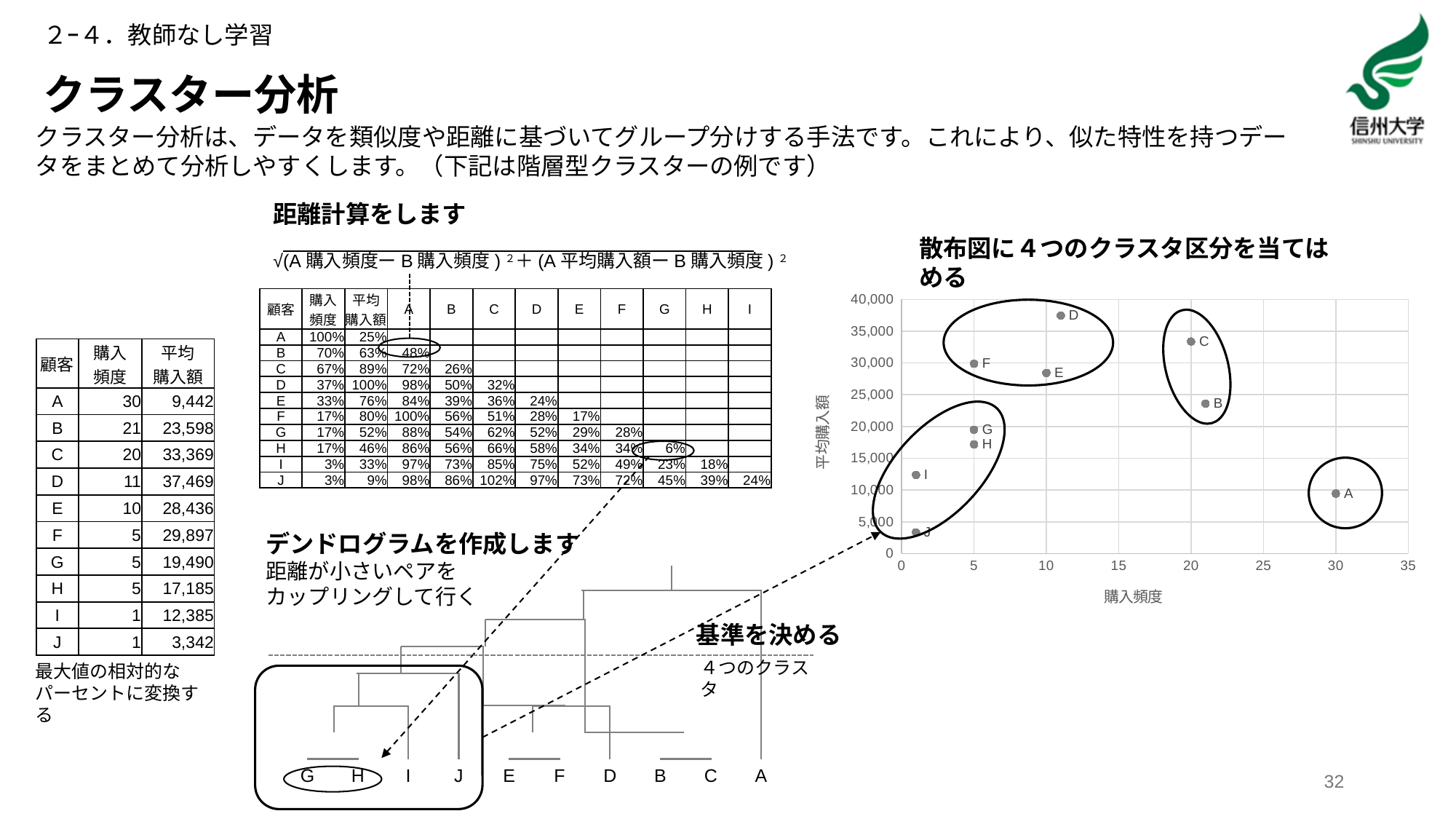

２ｰ４．教師なし学習
# クラスター分析
クラスター分析は、データを類似度や距離に基づいてグループ分けする手法です。これにより、似た特性を持つデータをまとめて分析しやすくします。（下記は階層型クラスターの例です）
距離計算をします

√(A購入頻度ーB購入頻度)２＋(A平均購入額ーB購入頻度)２
散布図に４つのクラスタ区分を当てはめる

### Chart

| Category | 平均購入額 |
|---|---|
| 顧客 | 購入 頻度 | 平均 購入額 | A | B | C | D | E | F | G | H | I |
| --- | --- | --- | --- | --- | --- | --- | --- | --- | --- | --- | --- |
| A | 100% | 25% |  |  |  |  |  |  |  |  |  |
| B | 70% | 63% | 48% |  |  |  |  |  |  |  |  |
| C | 67% | 89% | 72% | 26% |  |  |  |  |  |  |  |
| D | 37% | 100% | 98% | 50% | 32% |  |  |  |  |  |  |
| E | 33% | 76% | 84% | 39% | 36% | 24% |  |  |  |  |  |
| F | 17% | 80% | 100% | 56% | 51% | 28% | 17% |  |  |  |  |
| G | 17% | 52% | 88% | 54% | 62% | 52% | 29% | 28% |  |  |  |
| H | 17% | 46% | 86% | 56% | 66% | 58% | 34% | 34% | 6% |  |  |
| I | 3% | 33% | 97% | 73% | 85% | 75% | 52% | 49% | 23% | 18% |  |
| J | 3% | 9% | 98% | 86% | 102% | 97% | 73% | 72% | 45% | 39% | 24% |

| 顧客 | 購入 頻度 | 平均 購入額 |
| --- | --- | --- |
| A | 30 | 9,442 |
| B | 21 | 23,598 |
| C | 20 | 33,369 |
| D | 11 | 37,469 |
| E | 10 | 28,436 |
| F | 5 | 29,897 |
| G | 5 | 19,490 |
| H | 5 | 17,185 |
| I | 1 | 12,385 |
| J | 1 | 3,342 |

デンドログラムを作成します
距離が小さいペアを
カップリングして行く
G
H
I
J
E
F
D
B
C
A
基準を決める
４つのクラスタ
最大値の相対的なパーセントに変換する

32